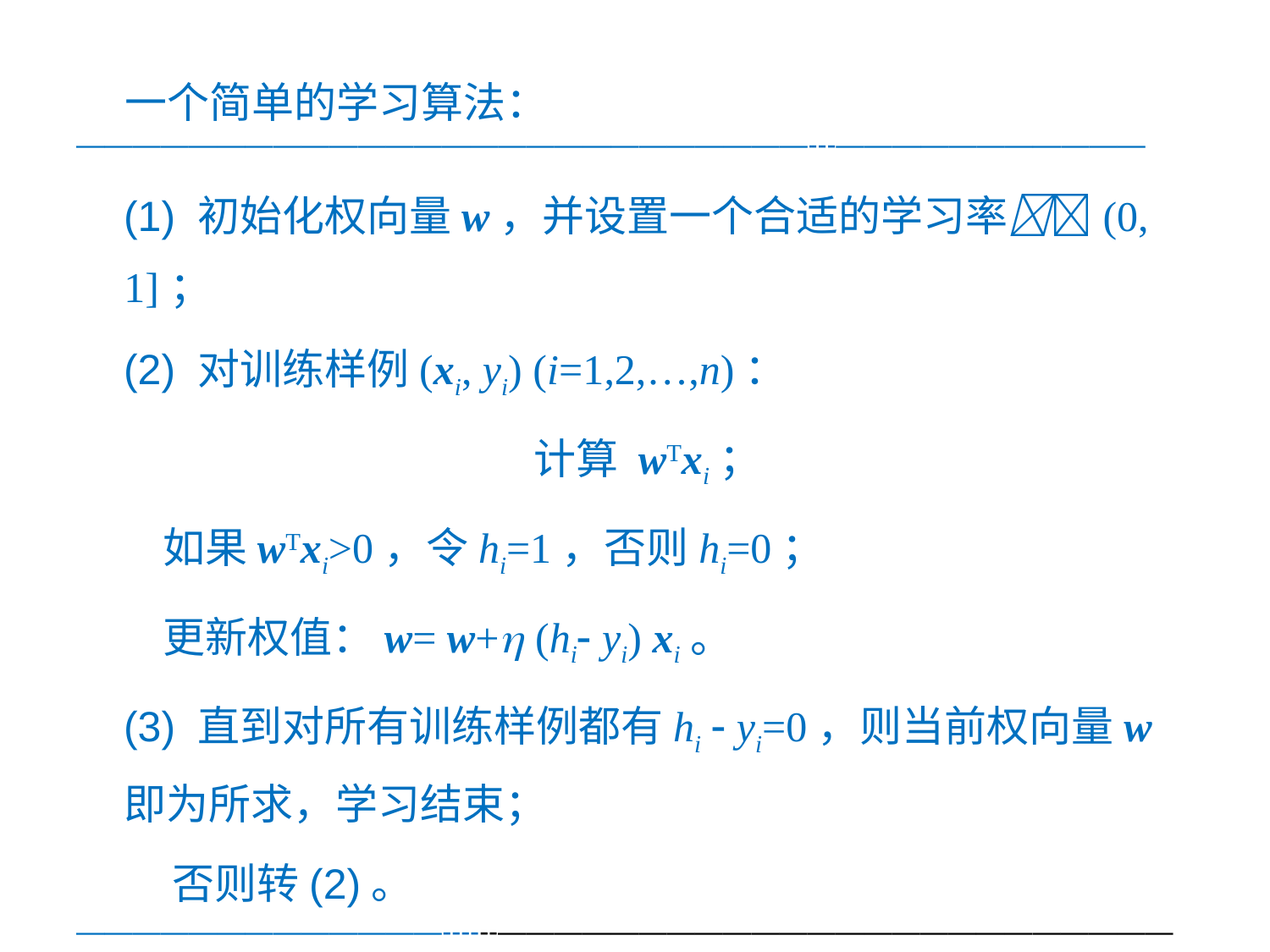

一个简单的学习算法：
——————————————————————————---———————————
    (1) 初始化权向量w，并设置一个合适的学习率η∈(0, 1]；
    (2) 对训练样例(xi, yi) (i=1,2,…,n)：
                                               计算 wTxi；
        如果wTxi>0，令hi=1，否则hi=0；
        更新权值：w= w+η (hi− yi) xi。
    (3) 直到对所有训练样例都有hi − yi=0，则当前权向量w即为所求，学习结束；
         否则转(2)。
—————————————------————————————————————————